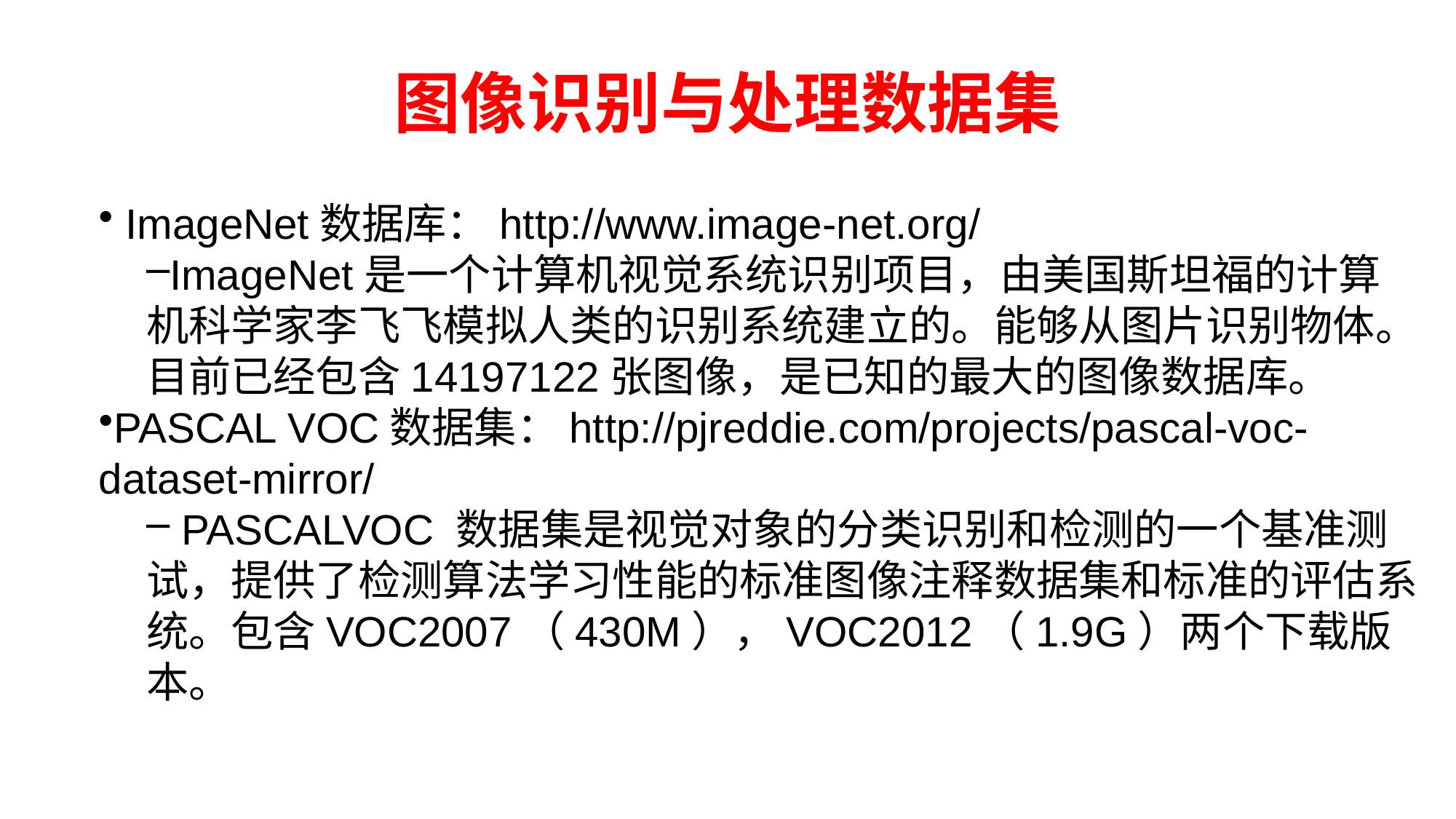

# 图像识别与处理数据集
 ImageNet数据库：http://www.image-net.org/
ImageNet是一个计算机视觉系统识别项目，由美国斯坦福的计算机科学家李飞飞模拟人类的识别系统建立的。能够从图片识别物体。目前已经包含14197122张图像，是已知的最大的图像数据库。
PASCAL VOC数据集：http://pjreddie.com/projects/pascal-voc-dataset-mirror/
 PASCALVOC 数据集是视觉对象的分类识别和检测的一个基准测试，提供了检测算法学习性能的标准图像注释数据集和标准的评估系统。包含VOC2007（430M），VOC2012（1.9G）两个下载版本。